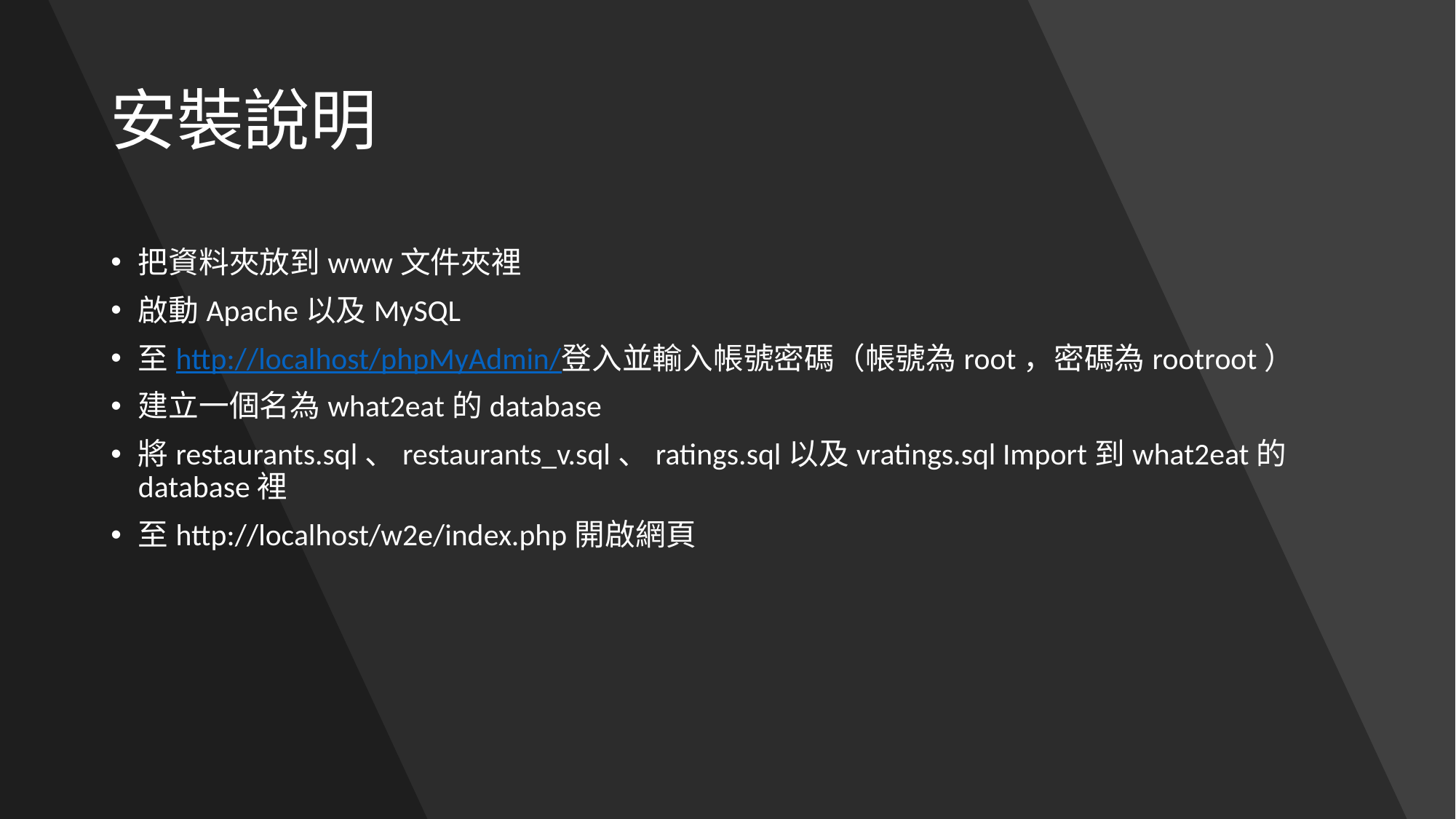

# 安裝說明
把資料夾放到www文件夾裡
啟動Apache以及MySQL
至http://localhost/phpMyAdmin/登入並輸入帳號密碼（帳號為root，密碼為rootroot）
建立一個名為what2eat的database
將restaurants.sql、restaurants_v.sql、ratings.sql以及vratings.sql Import到what2eat的database裡
至http://localhost/w2e/index.php開啟網頁